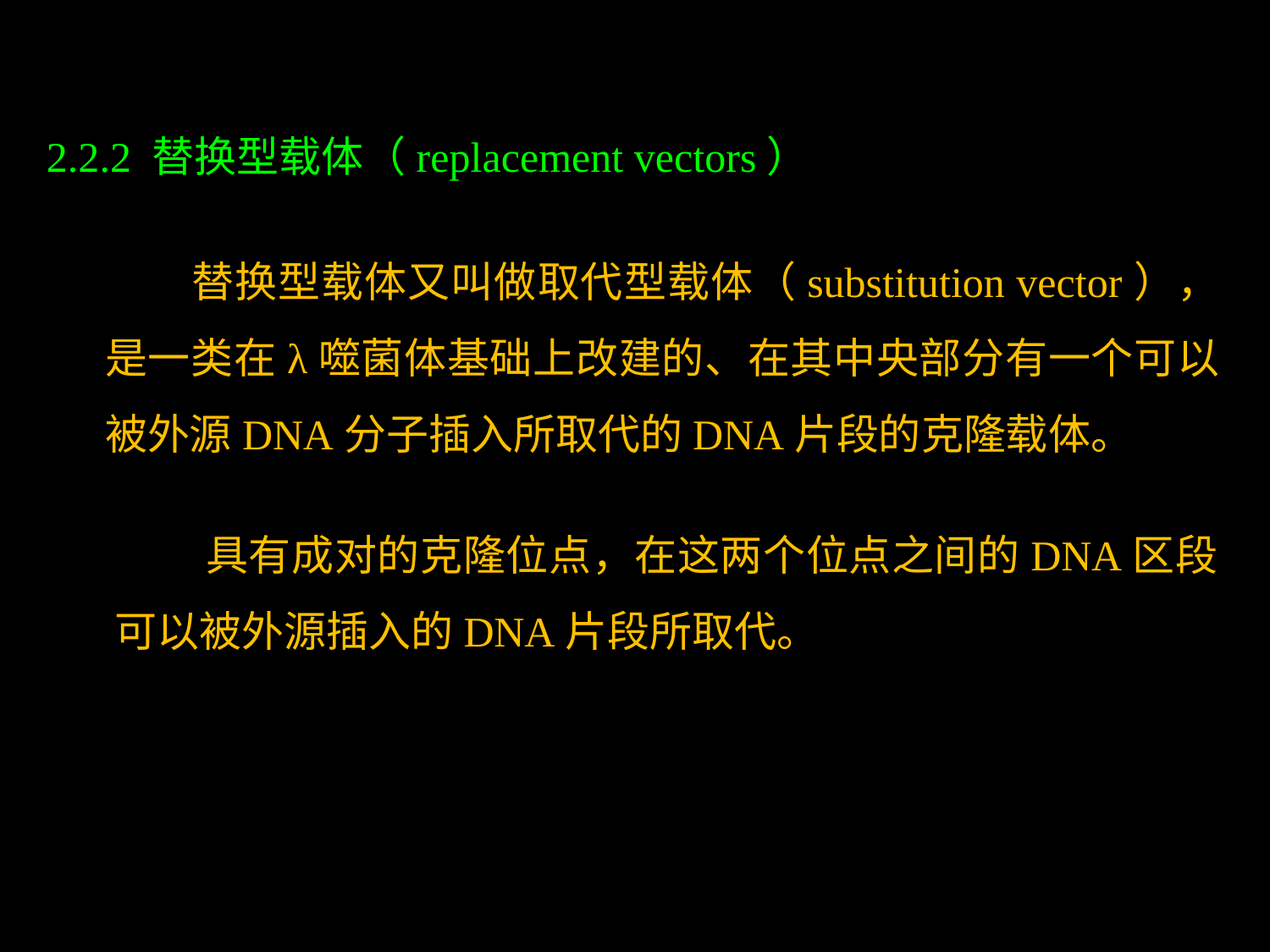

2.2.2 替换型载体（replacement vectors）
　　替换型载体又叫做取代型载体（substitution vector），是一类在λ噬菌体基础上改建的、在其中央部分有一个可以被外源DNA分子插入所取代的DNA片段的克隆载体。
        具有成对的克隆位点，在这两个位点之间的DNA区段可以被外源插入的DNA片段所取代。